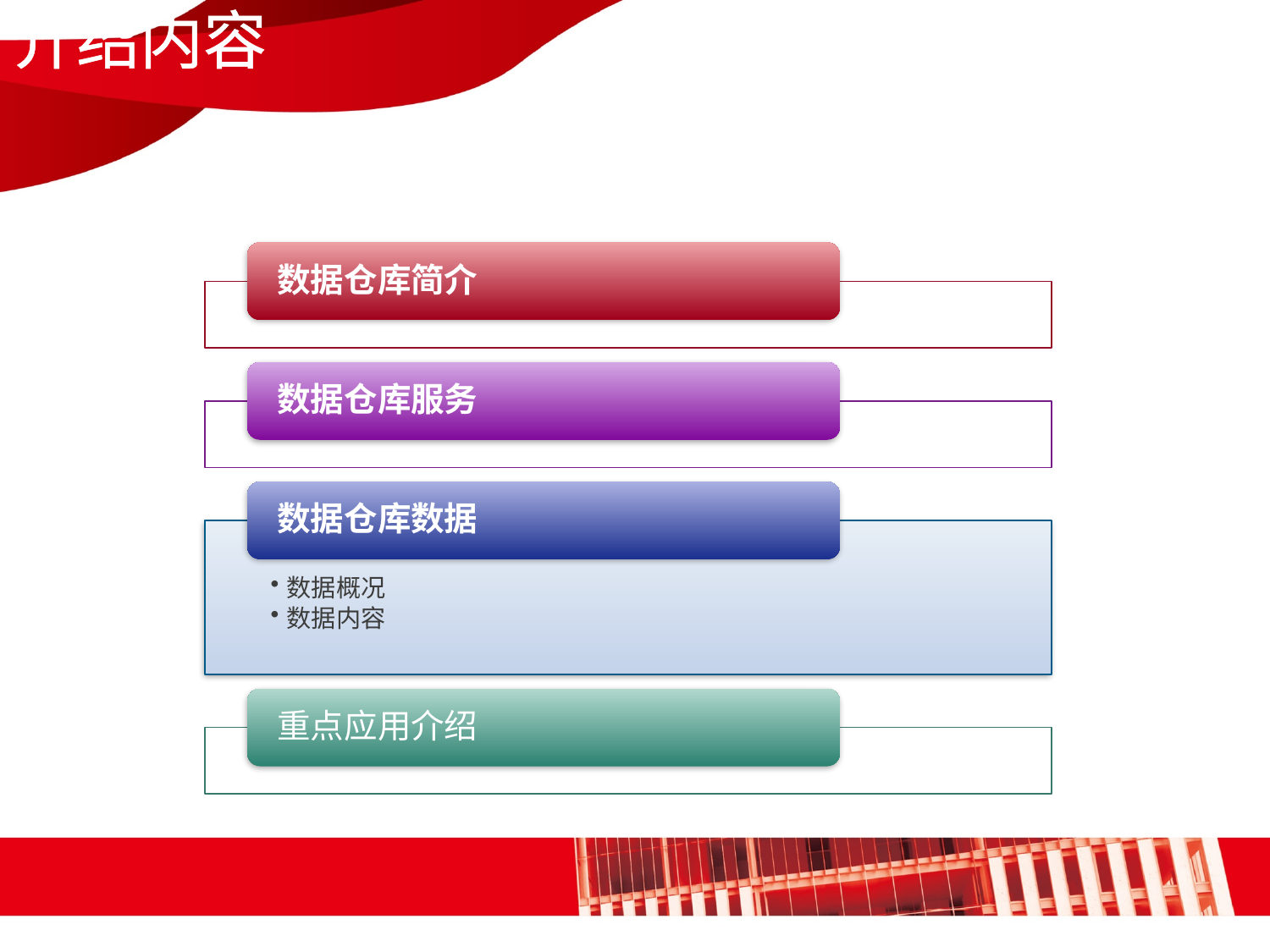

介绍内容
数据仓库简介
数据仓库服务
数据概况
数据内容
数据仓库数据
重点应用介绍